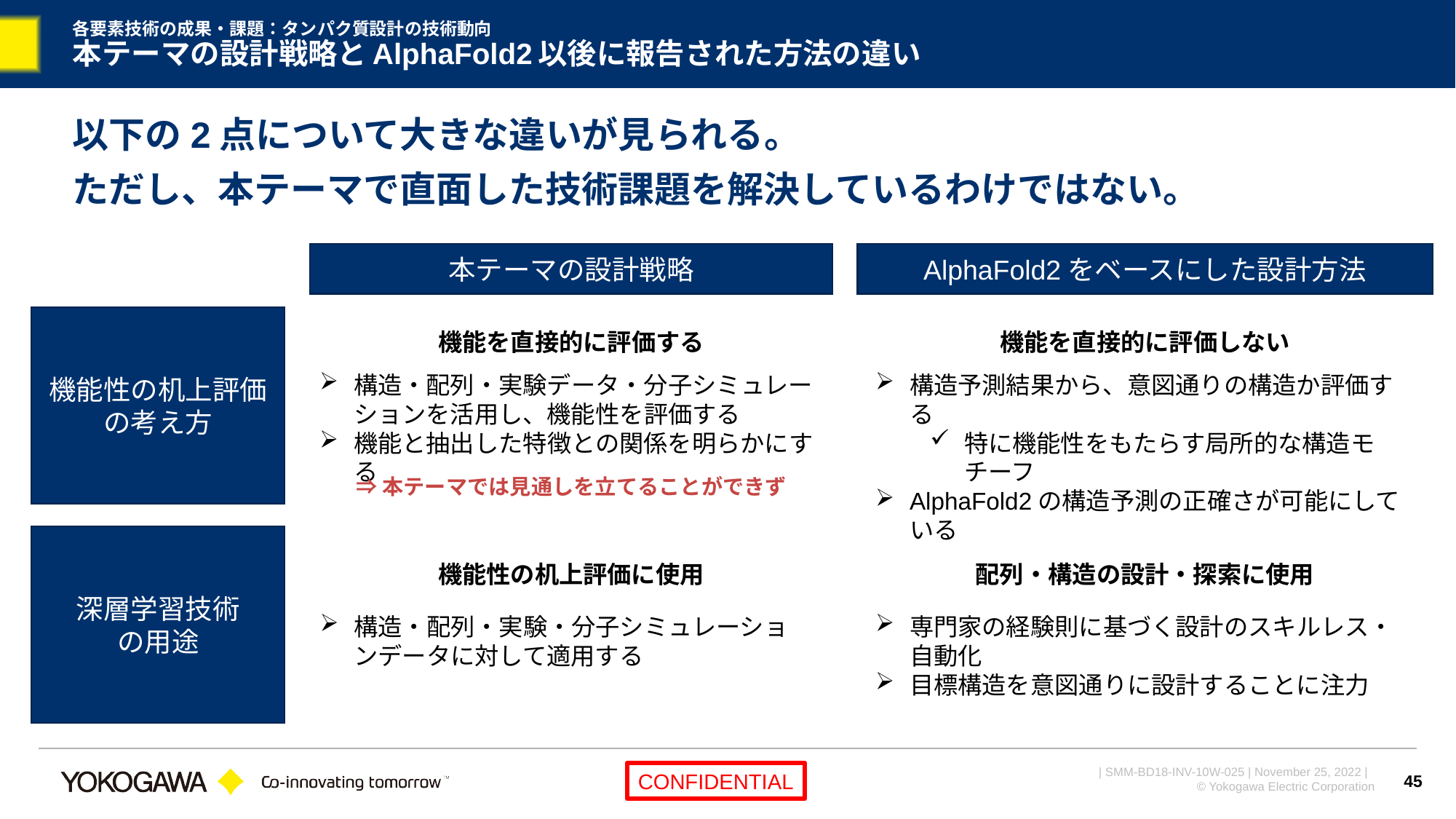

# 各要素技術の成果・課題：タンパク質設計の技術動向 本テーマの設計戦略とAlphaFold2以後に報告された方法の違い
以下の2点について大きな違いが見られる。
ただし、本テーマで直面した技術課題を解決しているわけではない。
本テーマの設計戦略
AlphaFold2をベースにした設計方法
機能性の机上評価の考え方
機能を直接的に評価する
機能を直接的に評価しない
構造予測結果から、意図通りの構造か評価する
特に機能性をもたらす局所的な構造モチーフ
AlphaFold2の構造予測の正確さが可能にしている
構造・配列・実験データ・分子シミュレーションを活用し、機能性を評価する
機能と抽出した特徴との関係を明らかにする
⇒本テーマでは見通しを立てることができず
深層学習技術
の用途
配列・構造の設計・探索に使用
機能性の机上評価に使用
構造・配列・実験・分子シミュレーションデータに対して適用する
専門家の経験則に基づく設計のスキルレス・自動化
目標構造を意図通りに設計することに注力
45